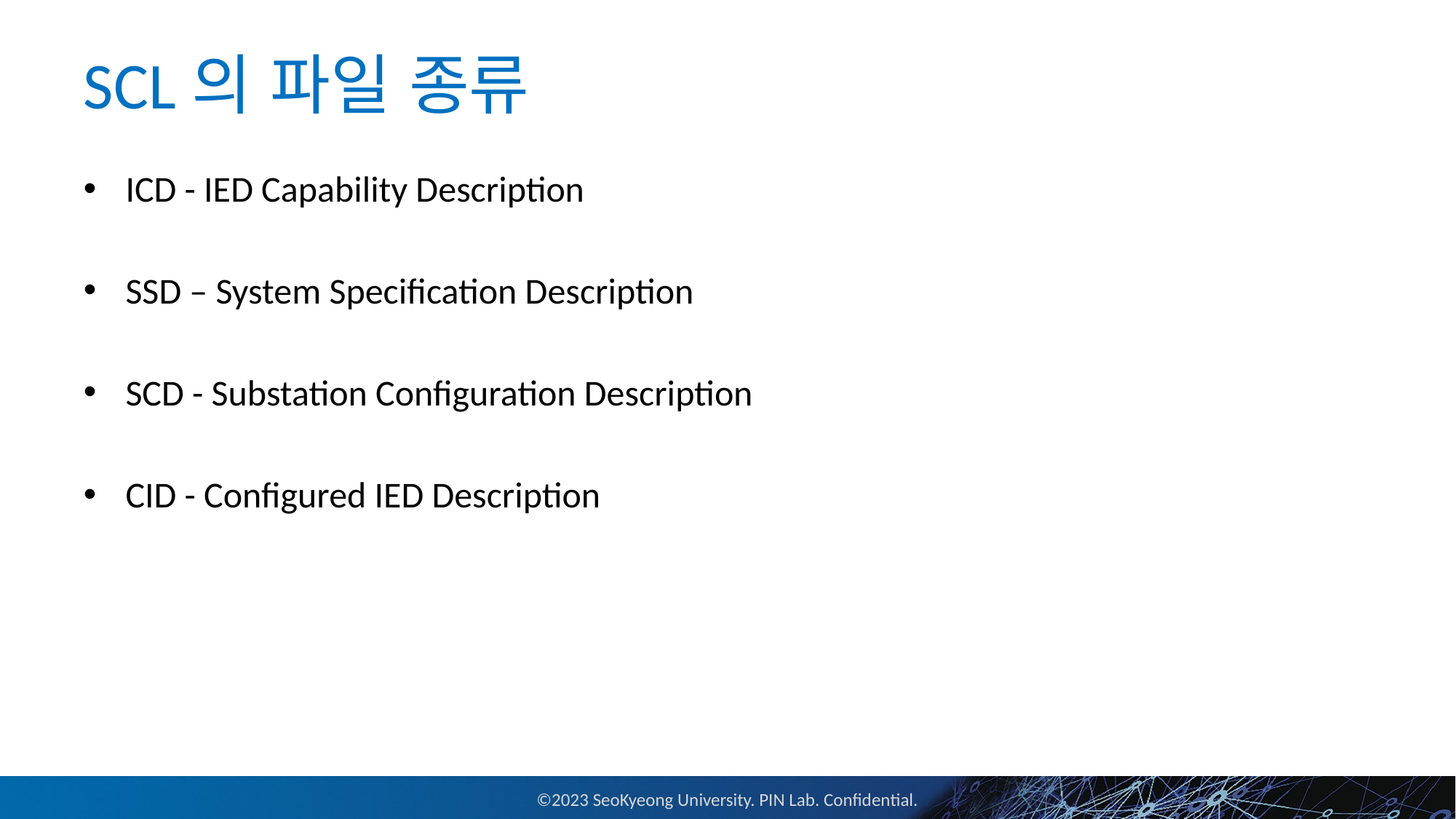

# SCL의 파일 종류
ICD - IED Capability Description

SSD – System Specification Description

SCD - Substation Configuration Description

CID - Configured IED Description